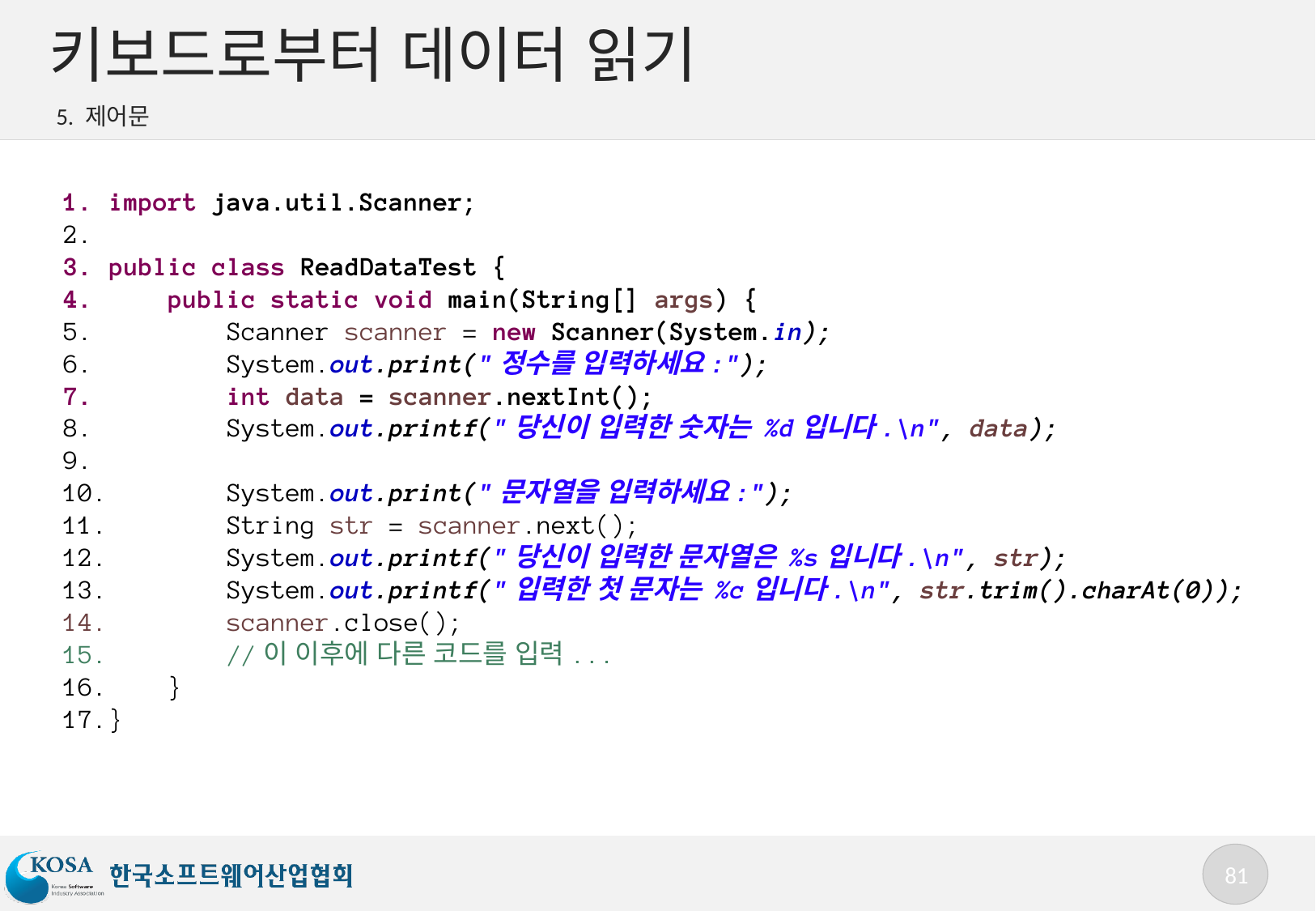

# 키보드로부터 데이터 읽기
5. 제어문
import java.util.Scanner;

public class ReadDataTest {
    public static void main(String[] args) {
        Scanner scanner = new Scanner(System.in);
        System.out.print("정수를 입력하세요:");
        int data = scanner.nextInt();
        System.out.printf("당신이 입력한 숫자는 %d입니다.\n", data);

        System.out.print("문자열을 입력하세요:");
        String str = scanner.next();
        System.out.printf("당신이 입력한 문자열은 %s입니다.\n", str);
        System.out.printf("입력한 첫 문자는 %c입니다.\n", str.trim().charAt(0));
        scanner.close();
        //이 이후에 다른 코드를 입력...
    }
}